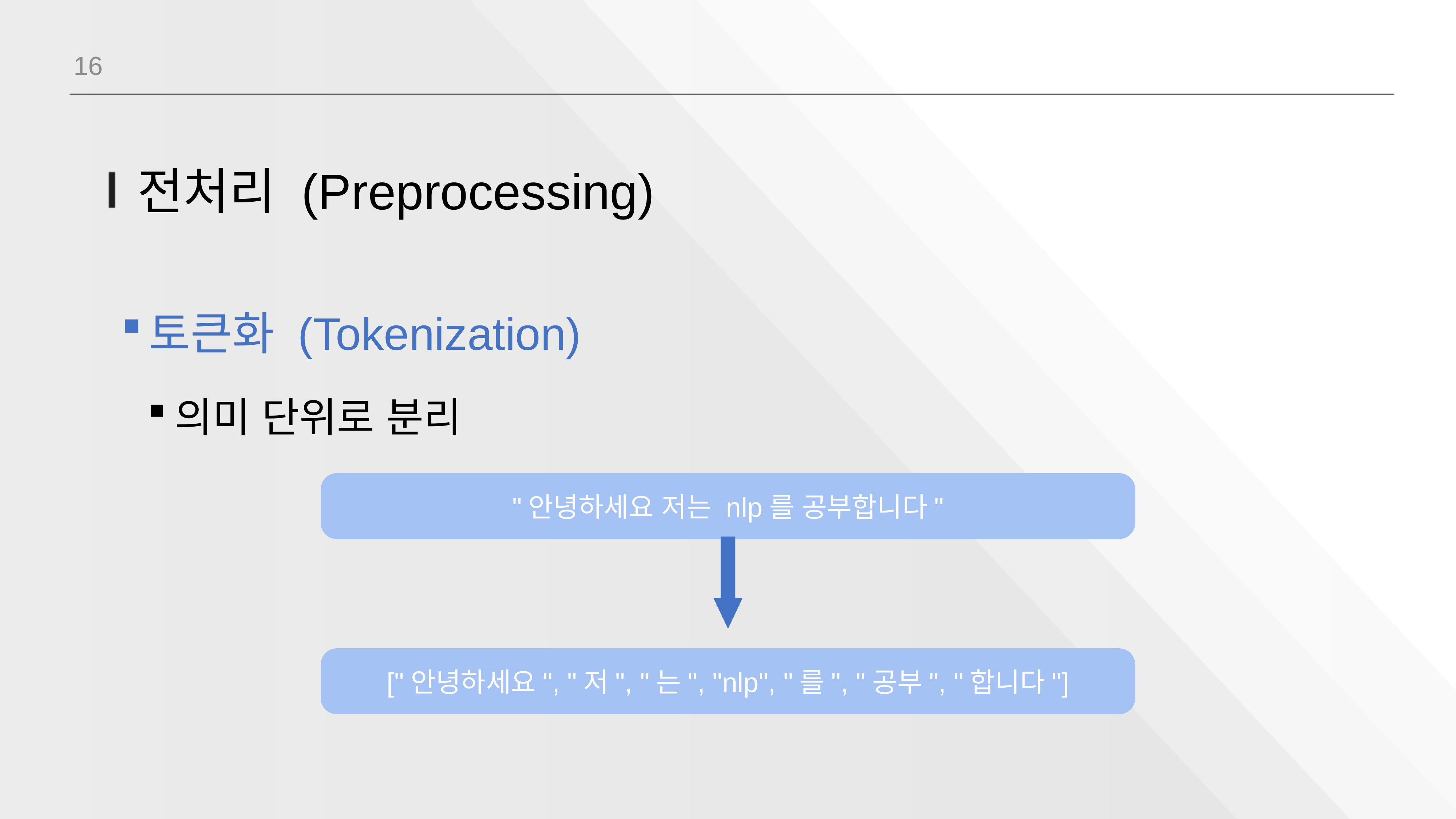

16
# 전처리 (Preprocessing)
토큰화 (Tokenization)
의미 단위로 분리

"안녕하세요 저는 nlp를 공부합니다"

["안녕하세요", "저", "는", "nlp", "를", "공부", "합니다"]